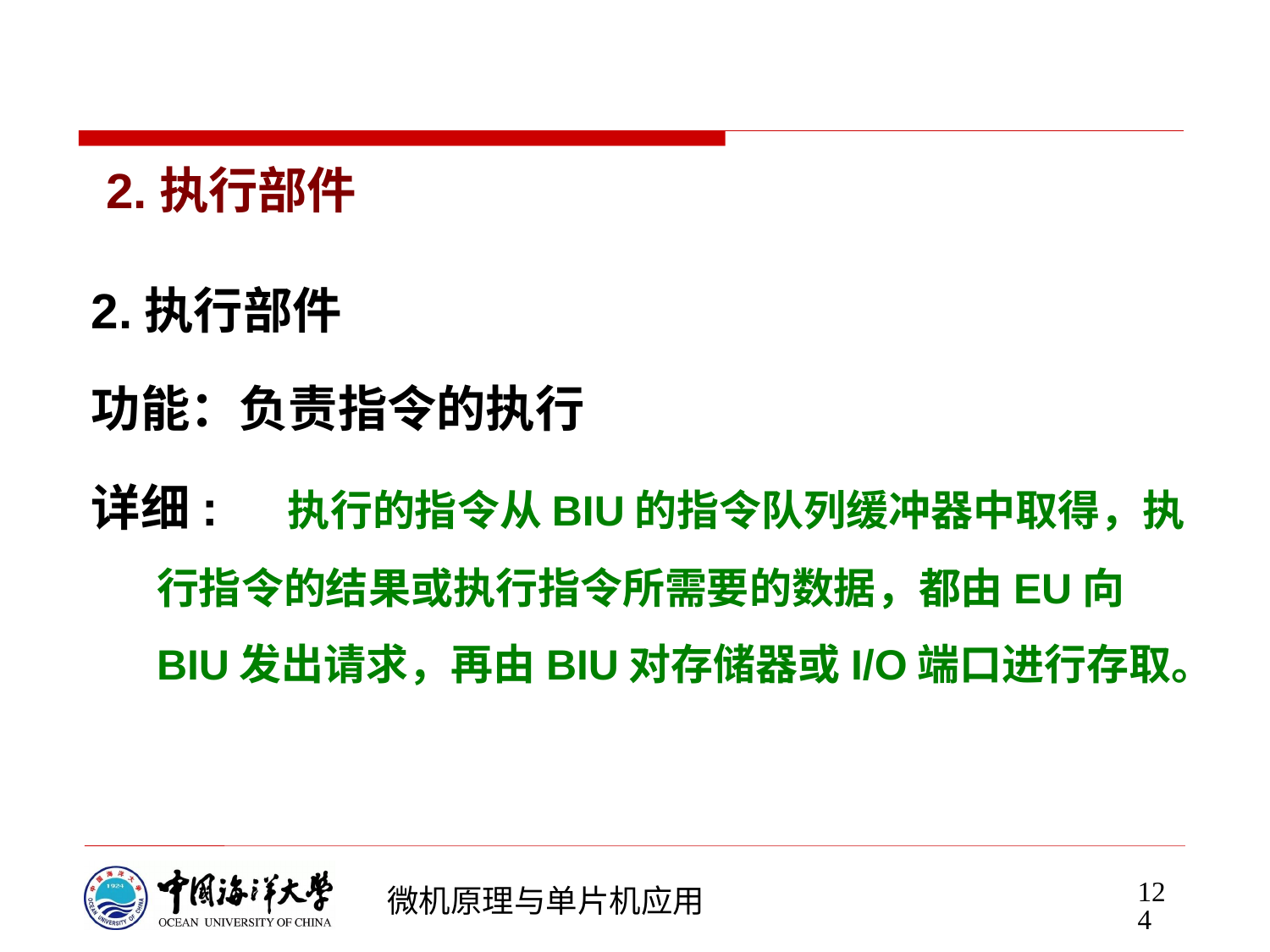

2.执行部件
2.执行部件
功能：负责指令的执行
详细:     执行的指令从BIU的指令队列缓冲器中取得，执行指令的结果或执行指令所需要的数据，都由EU向BIU发出请求，再由BIU对存储器或I/O端口进行存取。
124